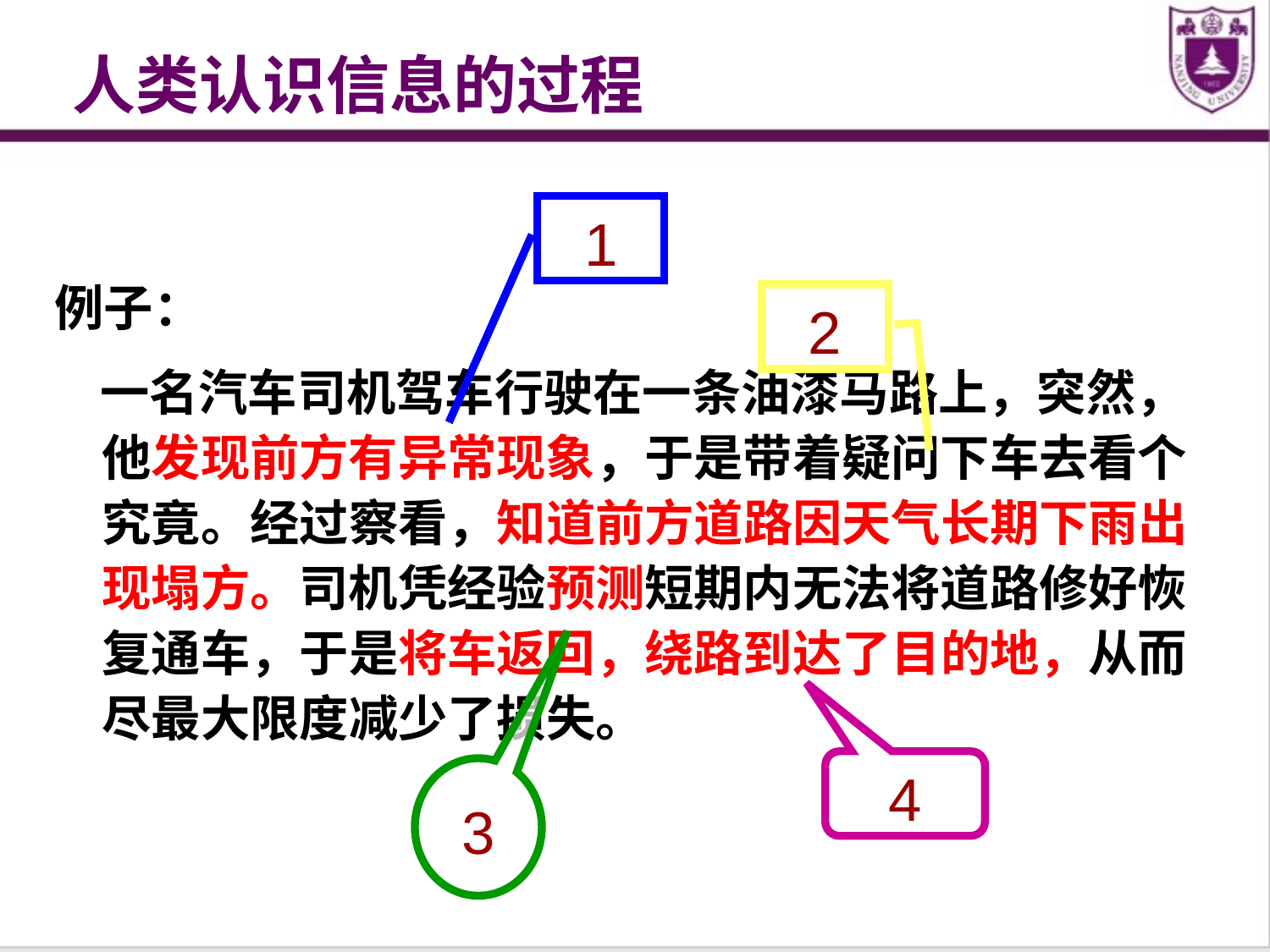

人类认识信息的过程
1
例子：
   一名汽车司机驾车行驶在一条油漆马路上，突然，他发现前方有异常现象，于是带着疑问下车去看个究竟。经过察看，知道前方道路因天气长期下雨出现塌方。司机凭经验预测短期内无法将道路修好恢复通车，于是将车返回，绕路到达了目的地，从而尽最大限度减少了损失。
2
4
3